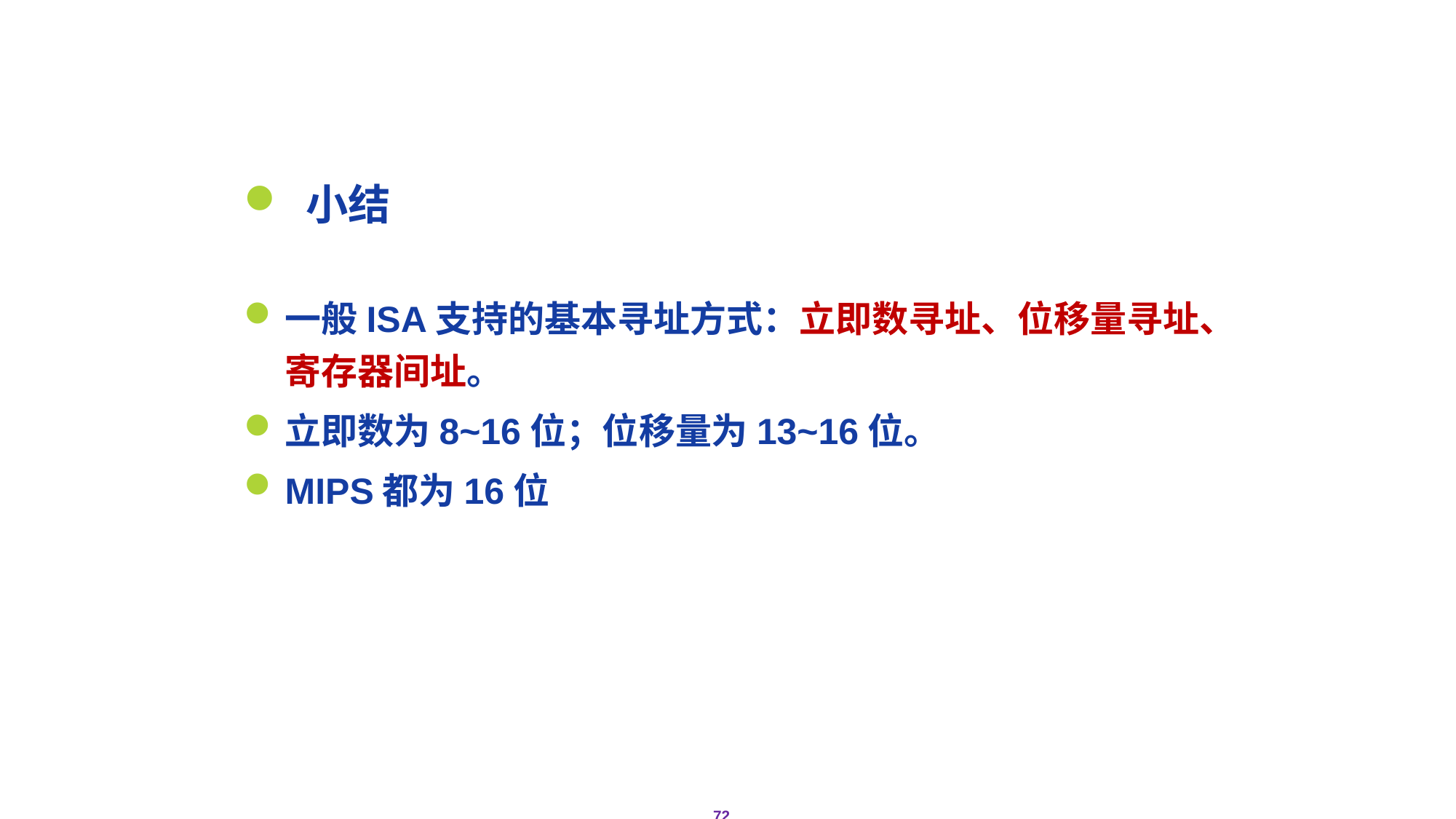

# 2.3存储器寻址
 小结
一般ISA支持的基本寻址方式：立即数寻址、位移量寻址、寄存器间址。
立即数为8~16位；位移量为13~16位。
MIPS都为16位

72